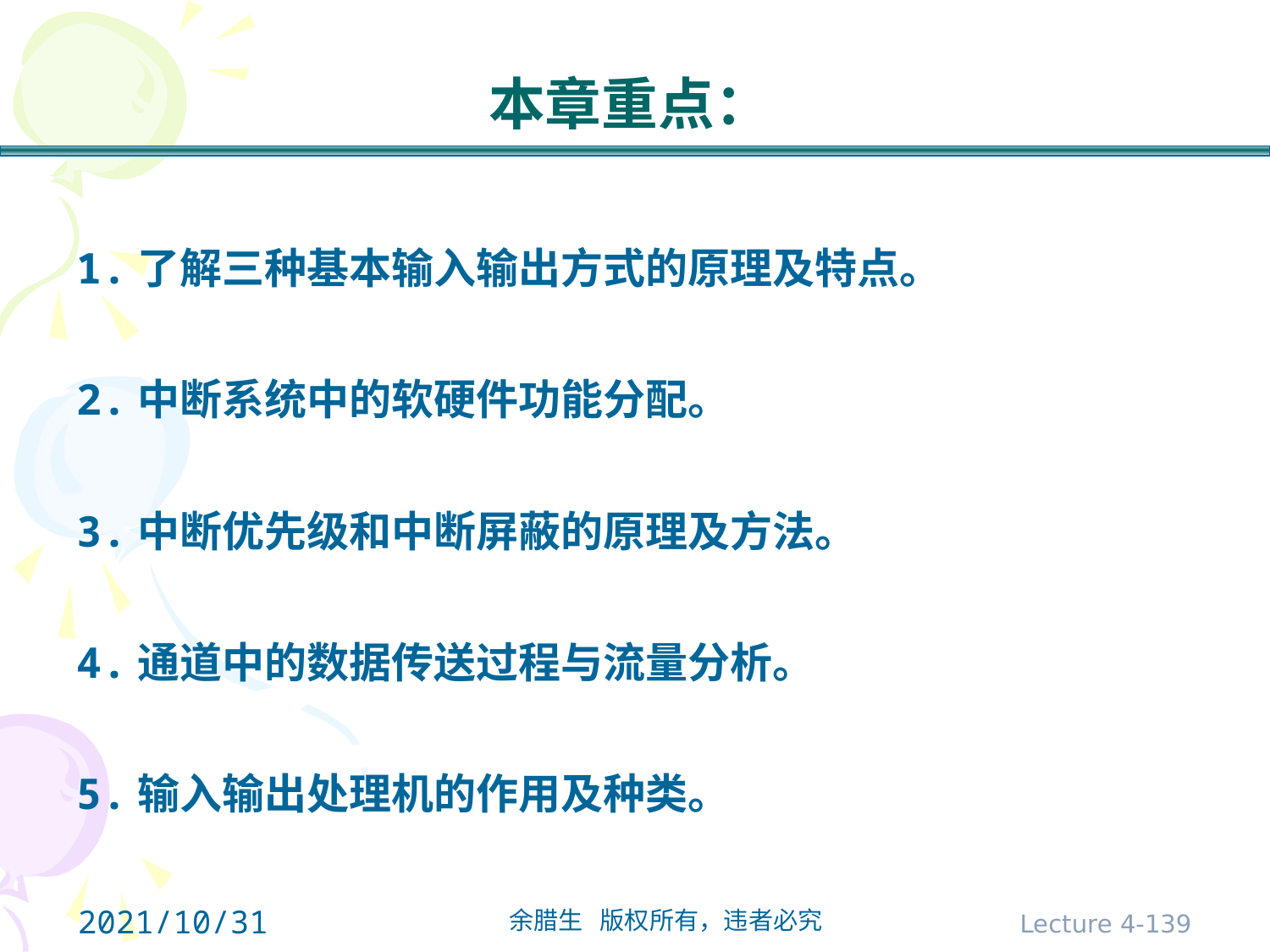

本章重点：
1.了解三种基本输入输出方式的原理及特点。
2.中断系统中的软硬件功能分配。
3.中断优先级和中断屏蔽的原理及方法。
4.通道中的数据传送过程与流量分析。
5.输入输出处理机的作用及种类。
2021/10/31
Lecture 4-139